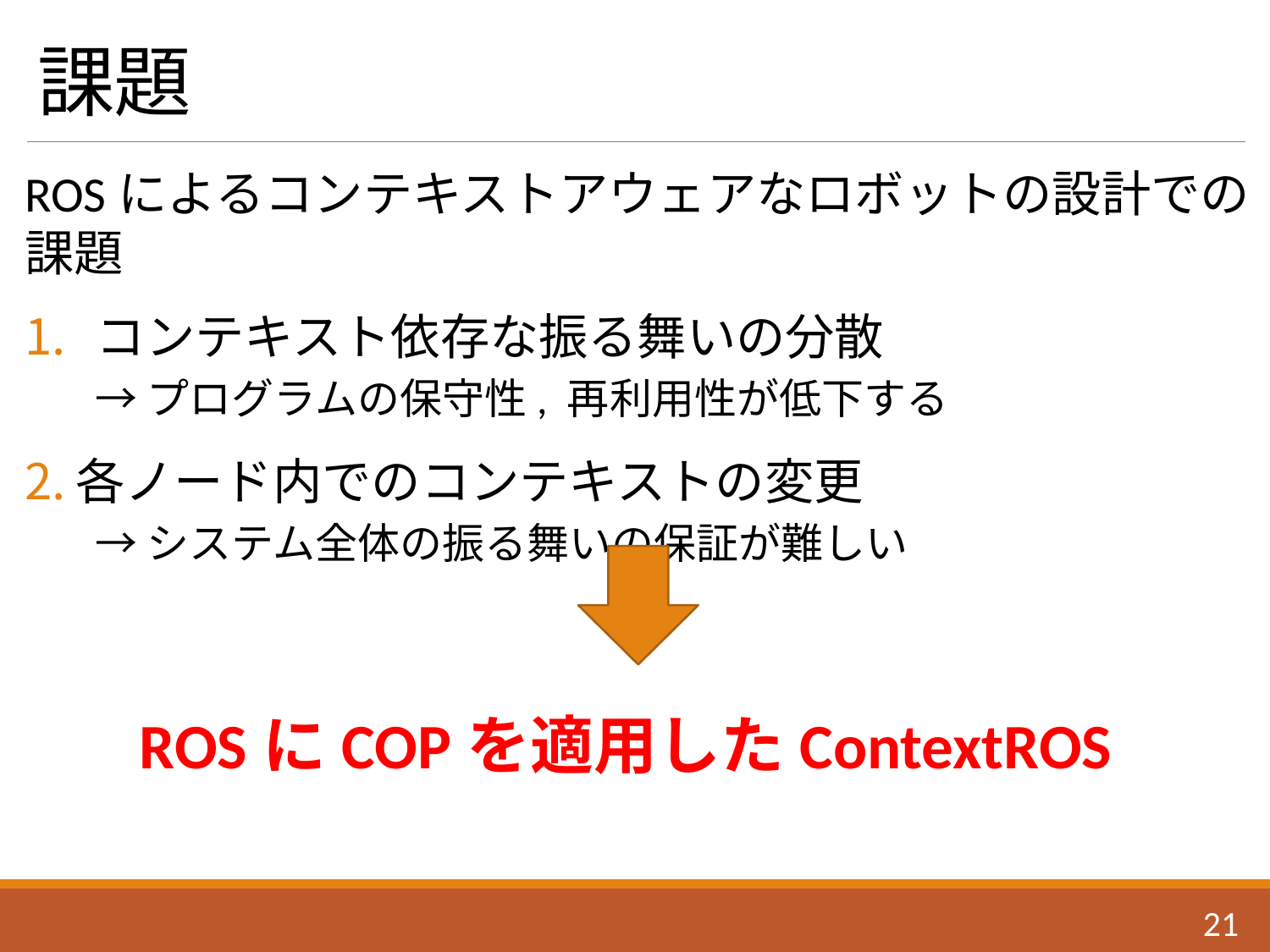

# 課題
ROSによるコンテキストアウェアなロボットの設計での課題
コンテキスト依存な振る舞いの分散
　→ プログラムの保守性, 再利用性が低下する
各ノード内でのコンテキストの変更
　→ システム全体の振る舞いの保証が難しい

ROSにCOPを適用したContextROS
21